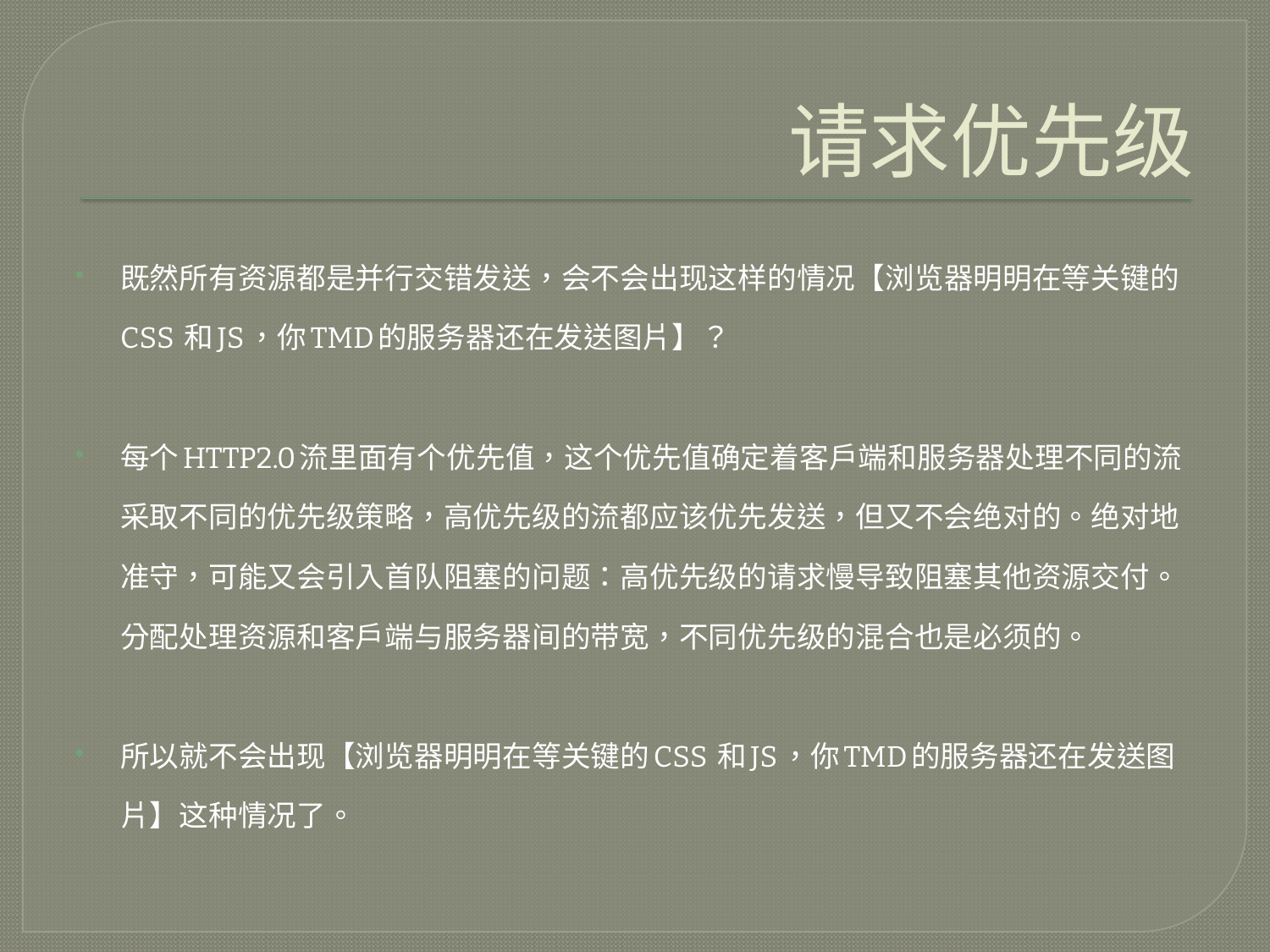

# 请求优先级
既然所有资源都是并行交错发送，会不会出现这样的情况【浏览器明明在等关键的CSS 和JS，你TMD的服务器还在发送图片】？

每个HTTP2.0流里面有个优先值，这个优先值确定着客户端和服务器处理不同的流采取不同的优先级策略，高优先级的流都应该优先发送，但又不会绝对的。绝对地准守，可能又会引入首队阻塞的问题：高优先级的请求慢导致阻塞其他资源交付。分配处理资源和客户端与服务器间的带宽，不同优先级的混合也是必须的。

所以就不会出现【浏览器明明在等关键的CSS 和JS，你TMD的服务器还在发送图片】这种情况了。